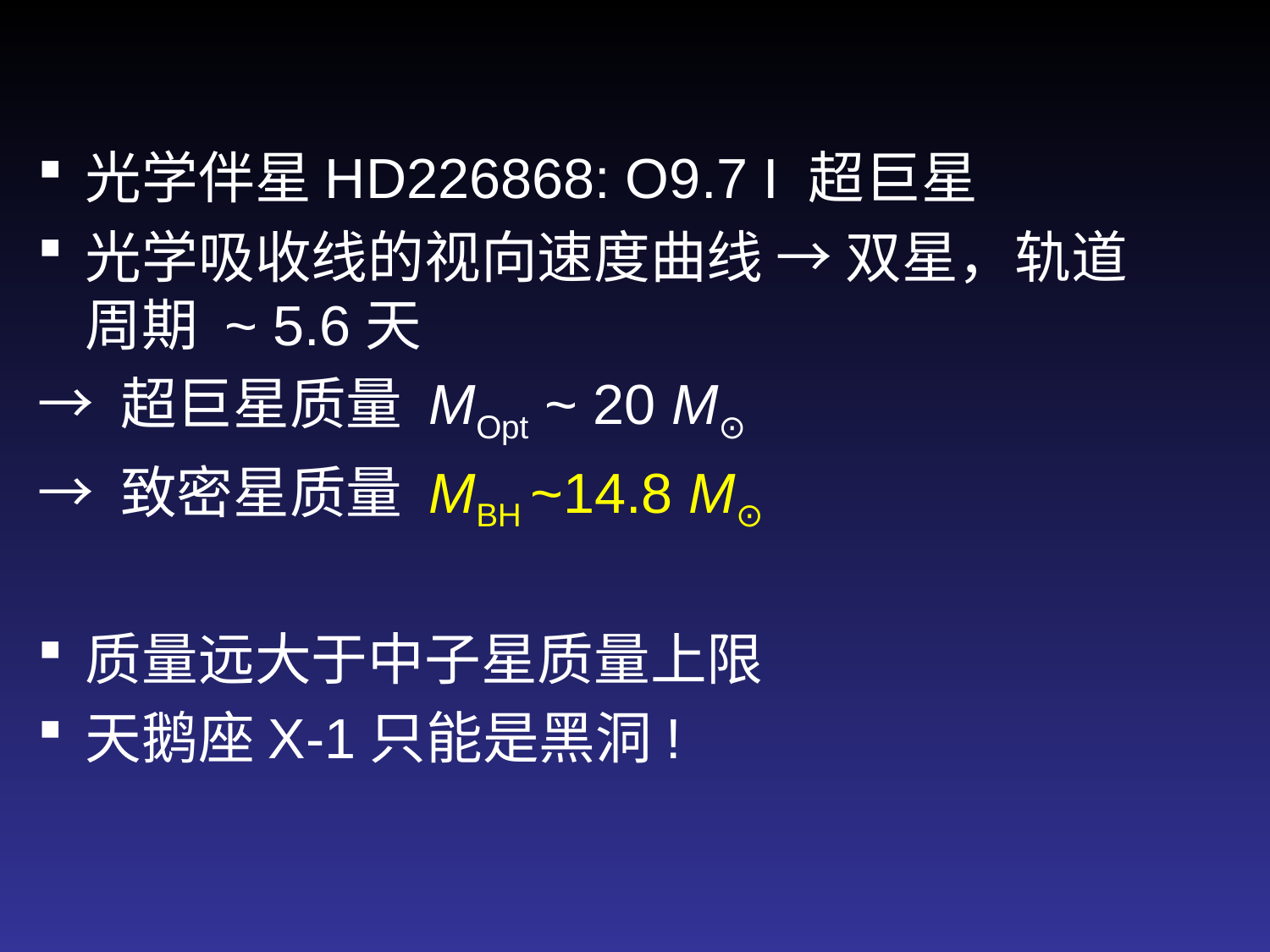

#
光学伴星HD226868: O9.7 I 超巨星
光学吸收线的视向速度曲线 → 双星，轨道周期 ~ 5.6天
→ 超巨星质量 MOpt ~ 20 M⊙
→ 致密星质量 MBH ~14.8 M⊙

质量远大于中子星质量上限
天鹅座X-1只能是黑洞!